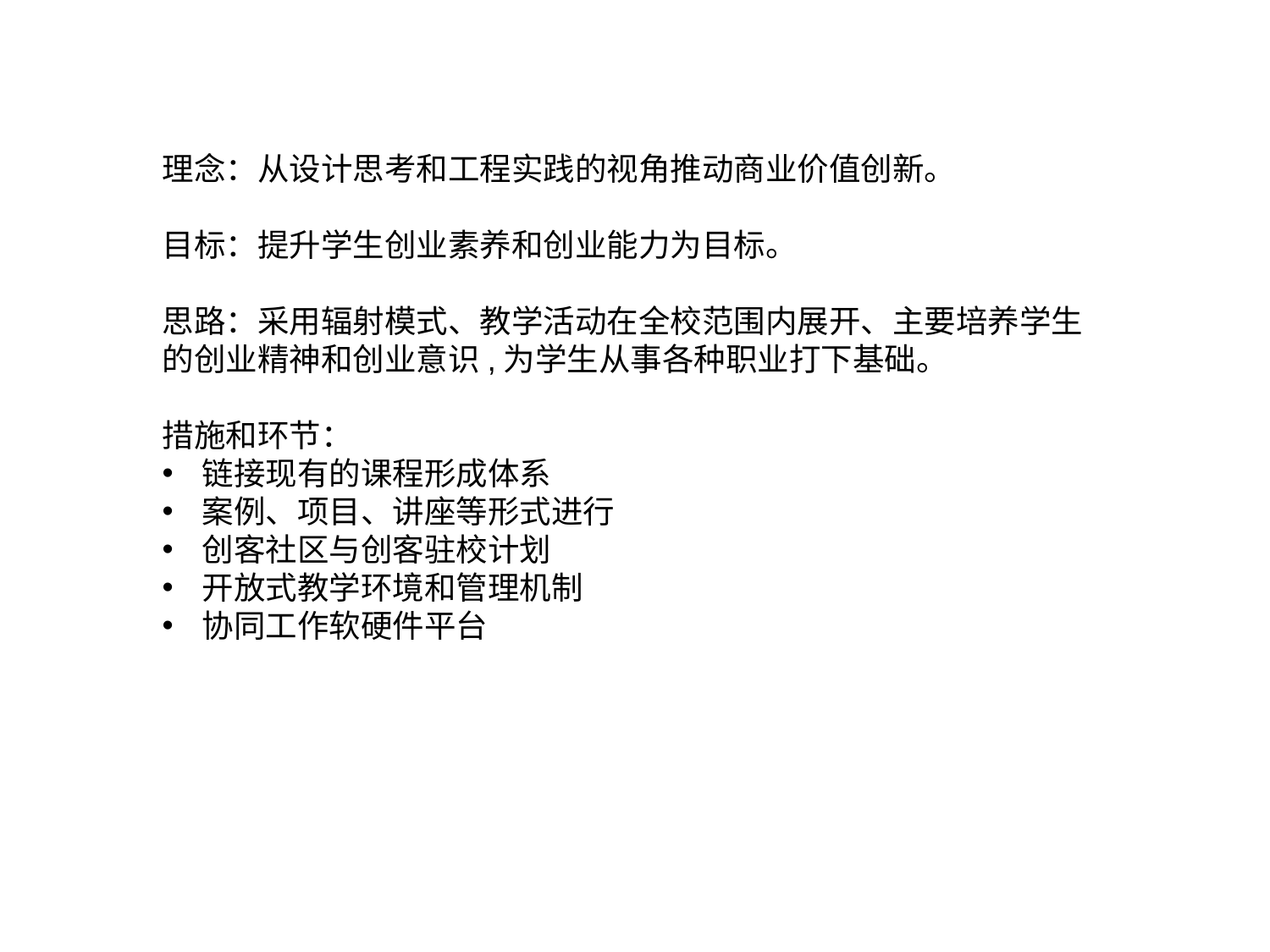

理念：从设计思考和工程实践的视角推动商业价值创新。

目标：提升学生创业素养和创业能力为目标。

思路：采用辐射模式、教学活动在全校范围内展开、主要培养学生的创业精神和创业意识,为学生从事各种职业打下基础。

措施和环节：
链接现有的课程形成体系
案例、项目、讲座等形式进行
创客社区与创客驻校计划
开放式教学环境和管理机制
协同工作软硬件平台